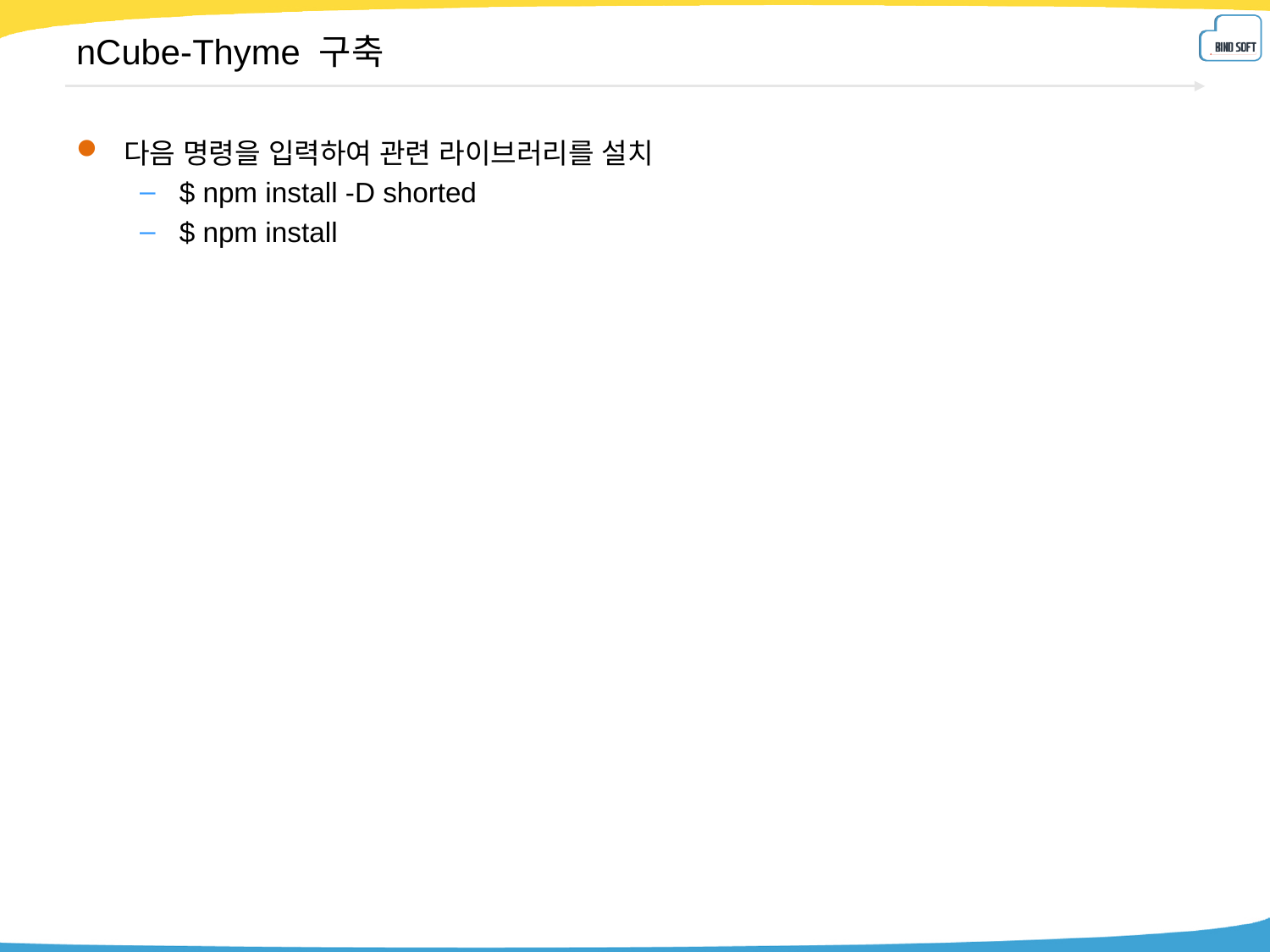

# nCube-Thyme 구축
다음 명령을 입력하여 관련 라이브러리를 설치
$ npm install -D shorted
$ npm install